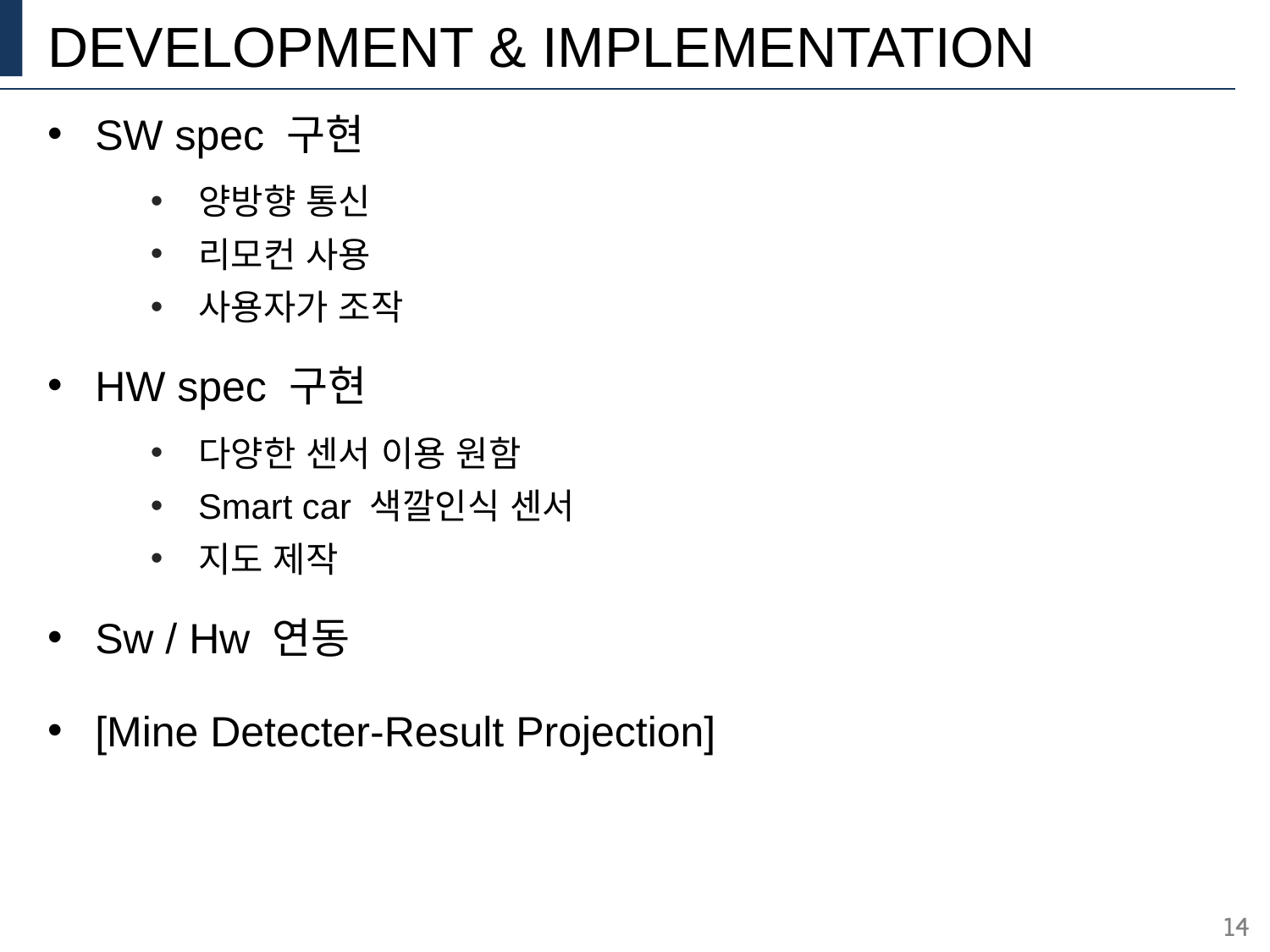

# Development & Implementation
SW spec 구현
양방향 통신
리모컨 사용
사용자가 조작
HW spec 구현
다양한 센서 이용 원함
Smart car 색깔인식 센서
지도 제작
Sw / Hw 연동
[Mine Detecter-Result Projection]